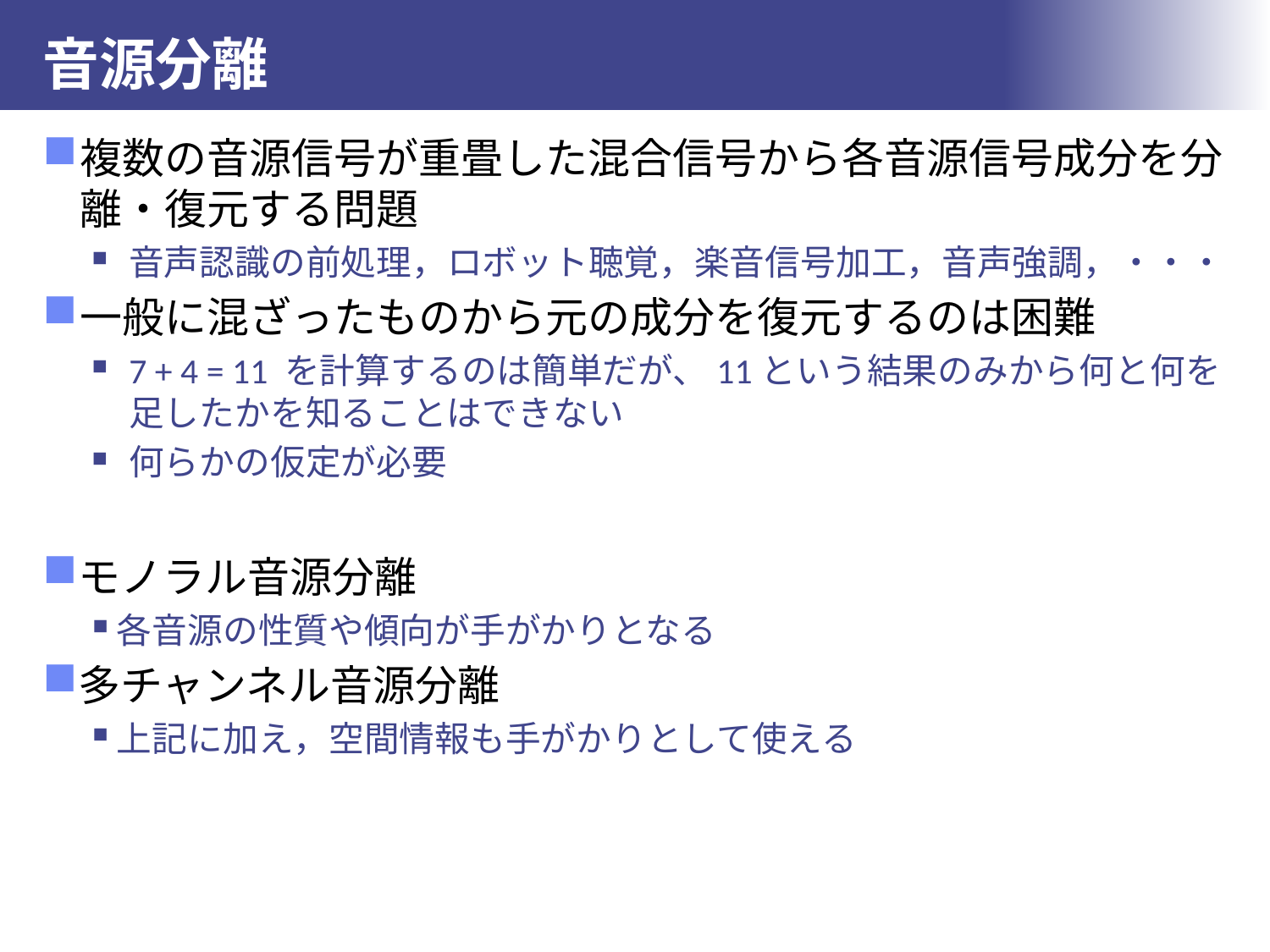

# 音源分離
複数の音源信号が重畳した混合信号から各音源信号成分を分離・復元する問題
音声認識の前処理，ロボット聴覚，楽音信号加工，音声強調，・・・
一般に混ざったものから元の成分を復元するのは困難
7 + 4 = 11 を計算するのは簡単だが、11という結果のみから何と何を足したかを知ることはできない
何らかの仮定が必要

モノラル音源分離
各音源の性質や傾向が手がかりとなる
多チャンネル音源分離
上記に加え，空間情報も手がかりとして使える